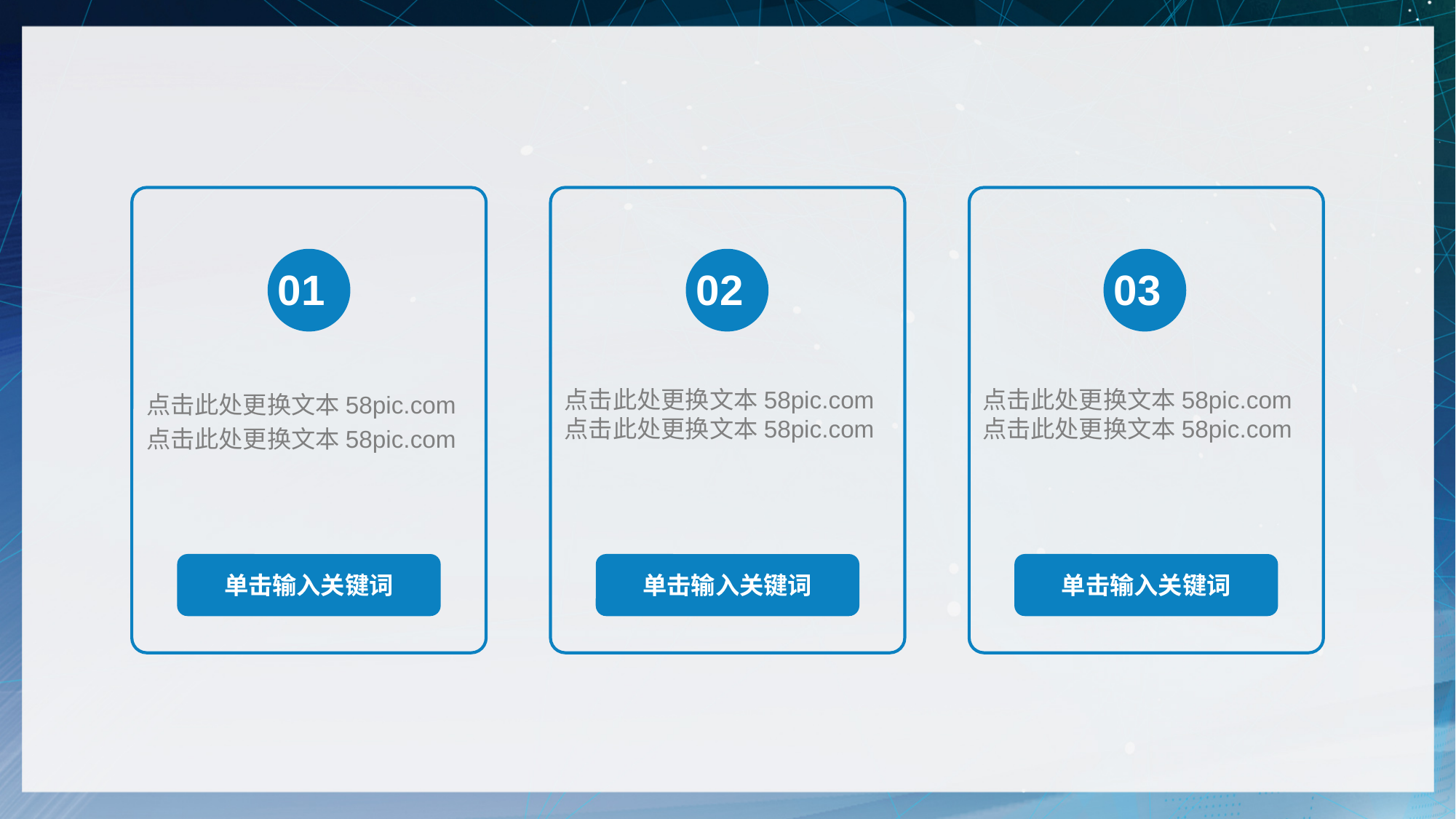

01

点击此处更换文本58pic.com
点击此处更换文本58pic.com

02

点击此处更换文本58pic.com
点击此处更换文本58pic.com

03

点击此处更换文本58pic.com
点击此处更换文本58pic.com
单击输入关键词
单击输入关键词
单击输入关键词